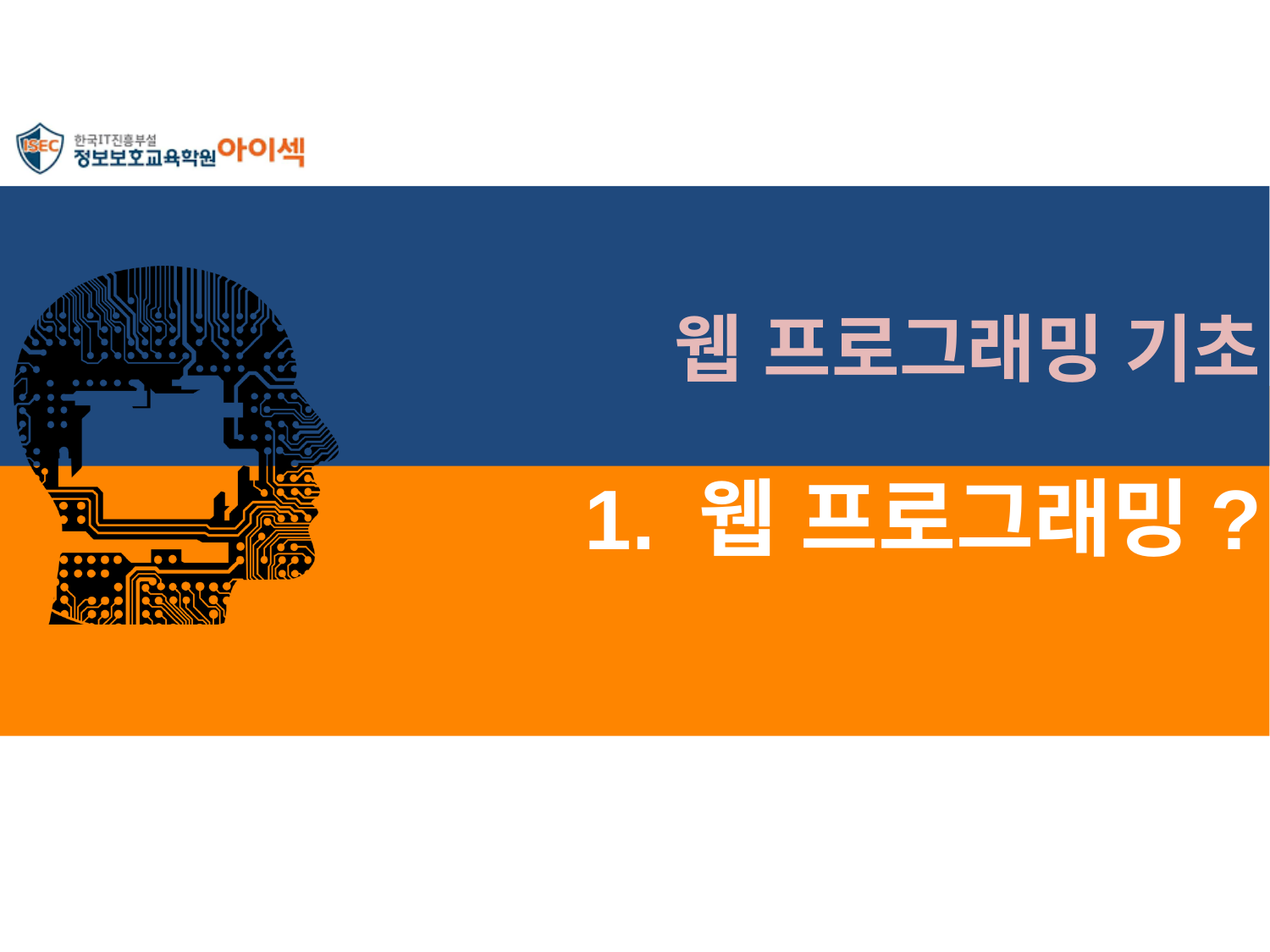

웹 프로그래밍 기초
# 1. 웹 프로그래밍?